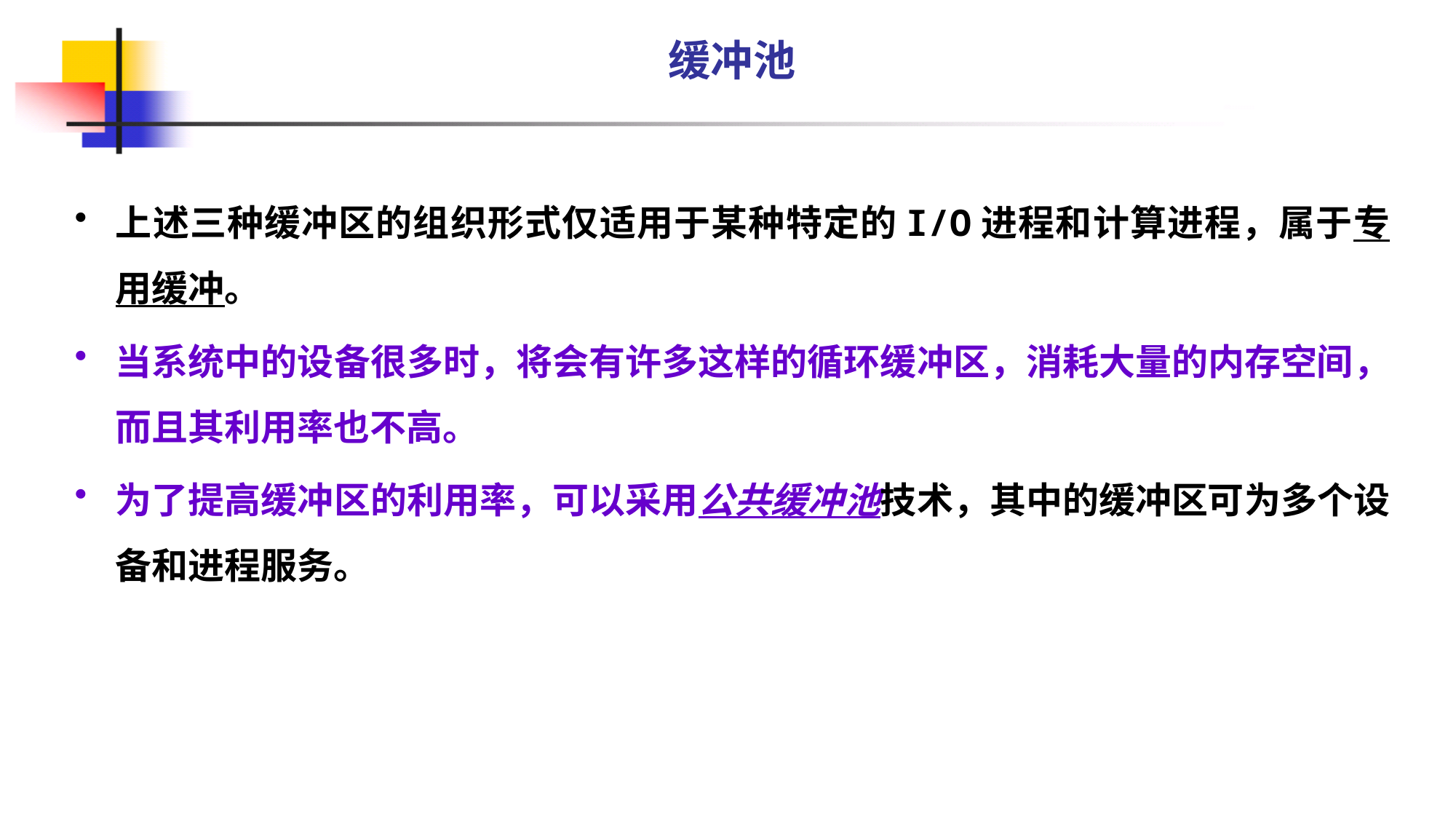

# 缓冲池
上述三种缓冲区的组织形式仅适用于某种特定的I/O进程和计算进程，属于专用缓冲。
当系统中的设备很多时，将会有许多这样的循环缓冲区，消耗大量的内存空间，而且其利用率也不高。
为了提高缓冲区的利用率，可以采用公共缓冲池技术，其中的缓冲区可为多个设备和进程服务。